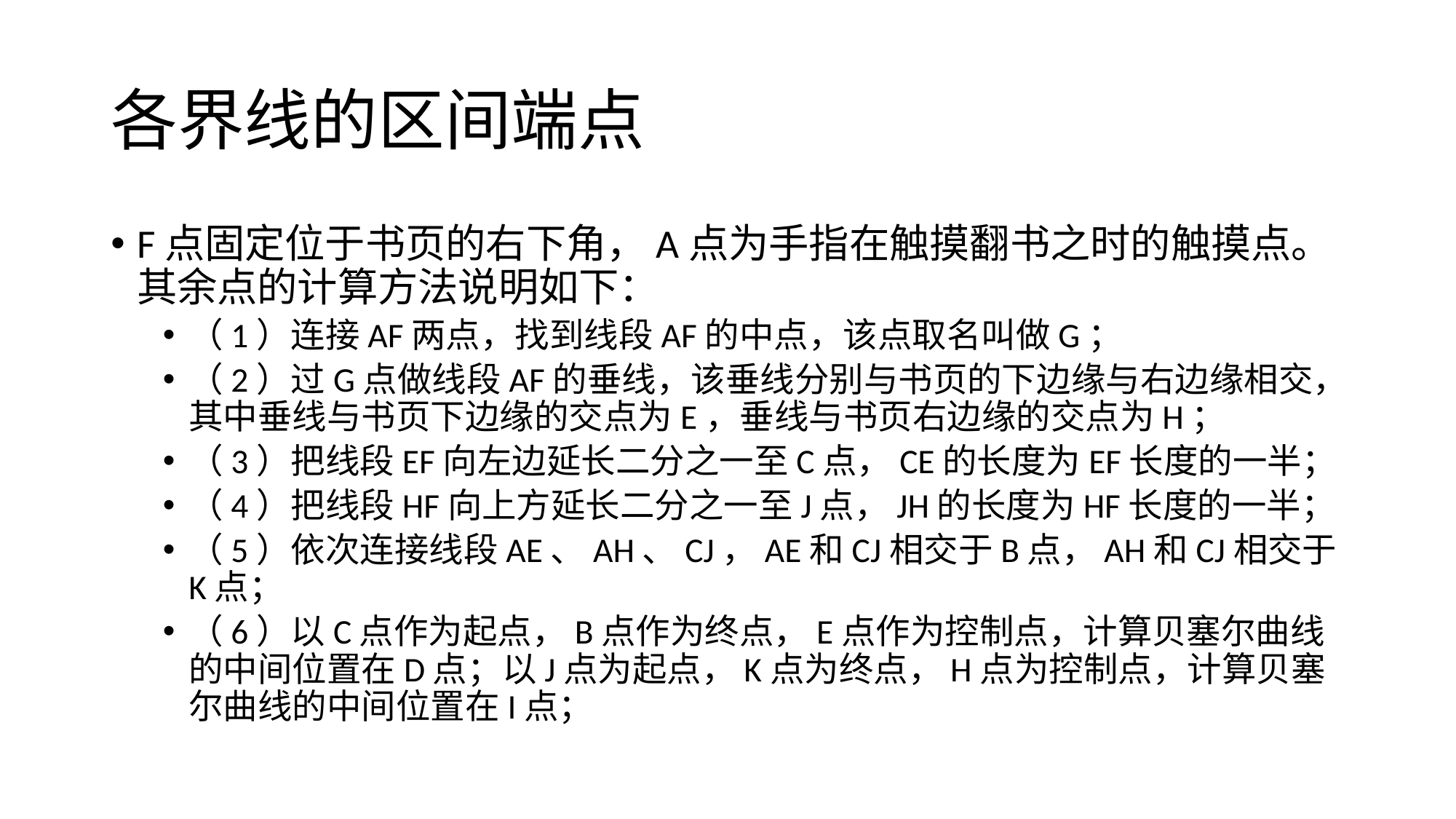

# 各界线的区间端点
F点固定位于书页的右下角，A点为手指在触摸翻书之时的触摸点。其余点的计算方法说明如下：
（1）连接AF两点，找到线段AF的中点，该点取名叫做G；
（2）过G点做线段AF的垂线，该垂线分别与书页的下边缘与右边缘相交，其中垂线与书页下边缘的交点为E，垂线与书页右边缘的交点为H；
（3）把线段EF向左边延长二分之一至C点，CE的长度为EF长度的一半；
（4）把线段HF向上方延长二分之一至J点，JH的长度为HF长度的一半；
（5）依次连接线段AE、AH、CJ，AE和CJ相交于B点，AH和CJ相交于K点；
（6）以C点作为起点，B点作为终点，E点作为控制点，计算贝塞尔曲线的中间位置在D点；以J点为起点，K点为终点，H点为控制点，计算贝塞尔曲线的中间位置在I点；